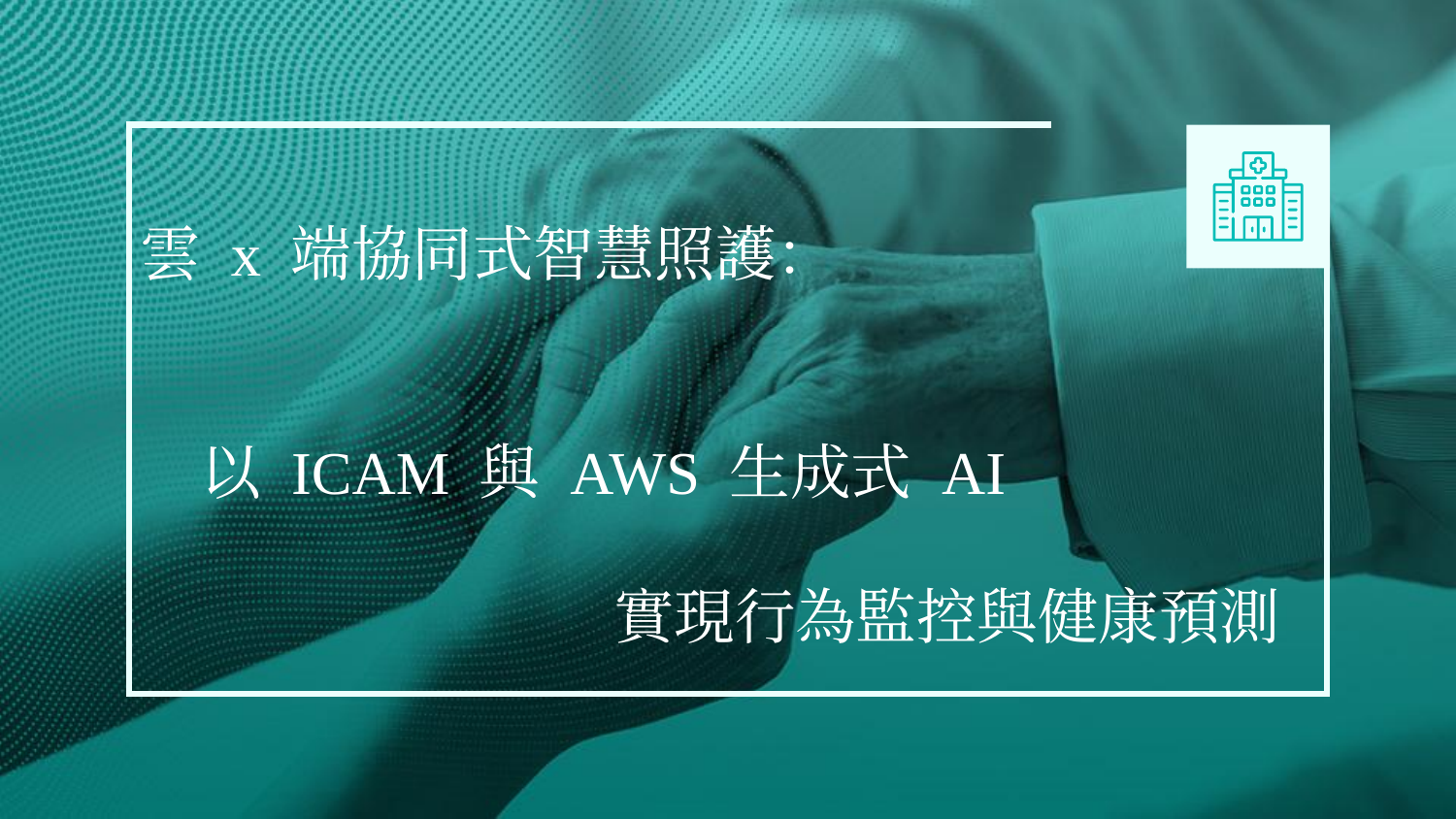

雲 x 端協同式智慧照護：

   以 ICAM 與 AWS 生成式 AI
                              實現行為監控與健康預測